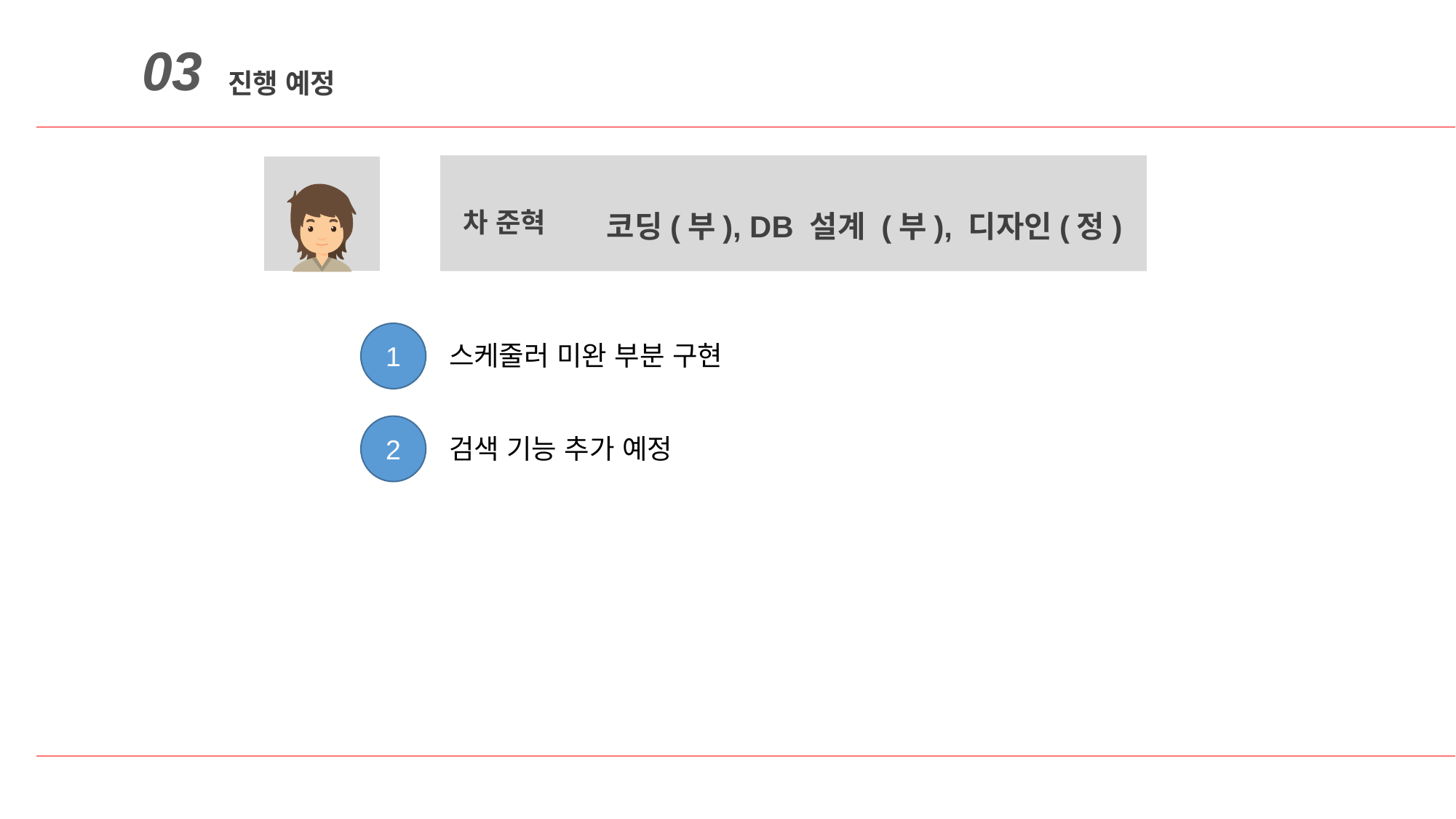

03
진행 예정

코딩(부), DB 설계 (부), 디자인(정)
차 준혁
1
스케줄러 미완 부분 구현
2
검색 기능 추가 예정